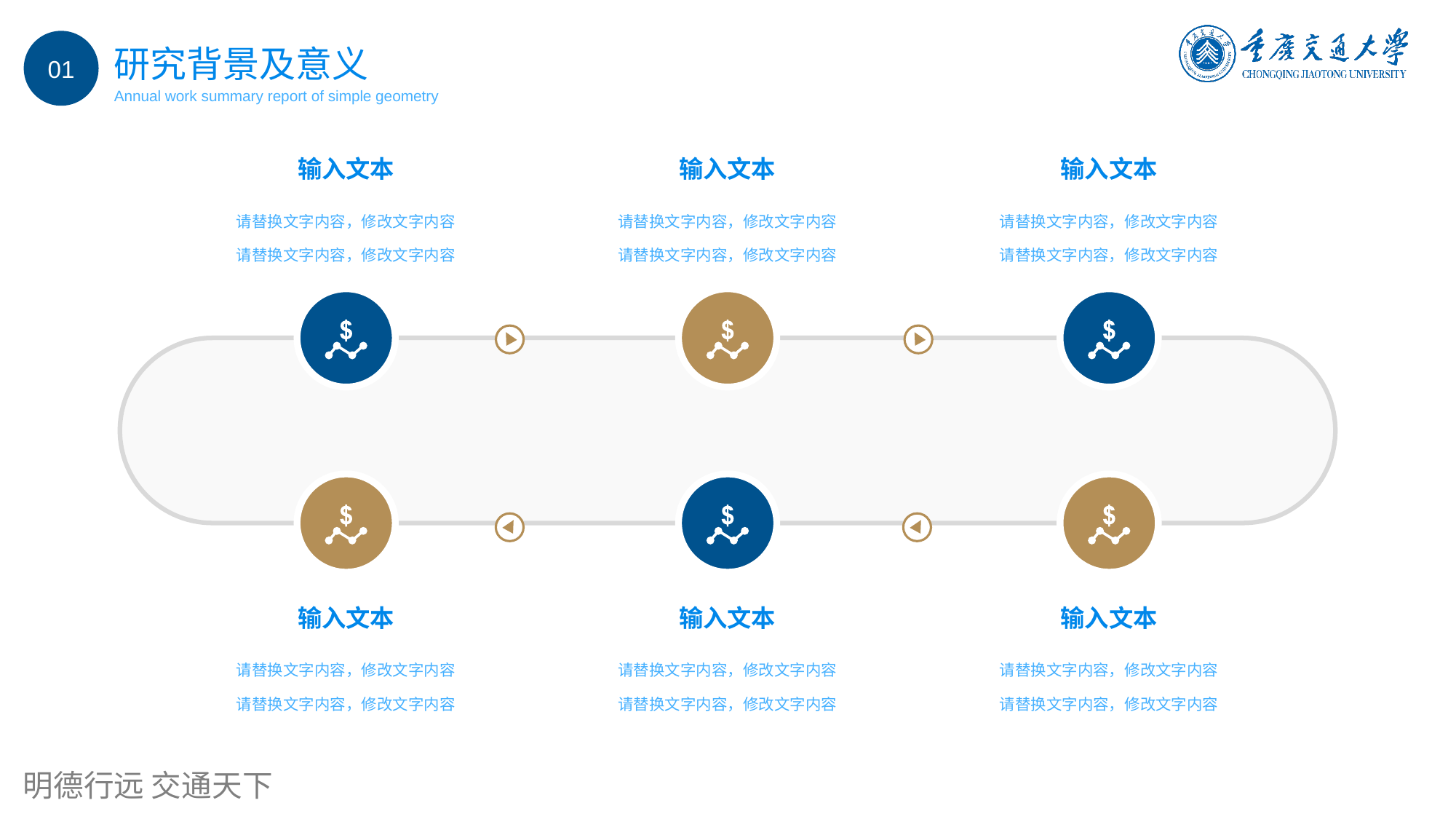

01
研究背景及意义
Annual work summary report of simple geometry
输入文本
请替换文字内容，修改文字内容请替换文字内容，修改文字内容
输入文本
请替换文字内容，修改文字内容请替换文字内容，修改文字内容
输入文本
请替换文字内容，修改文字内容请替换文字内容，修改文字内容

输入文本
请替换文字内容，修改文字内容请替换文字内容，修改文字内容
输入文本
请替换文字内容，修改文字内容请替换文字内容，修改文字内容
输入文本
请替换文字内容，修改文字内容请替换文字内容，修改文字内容